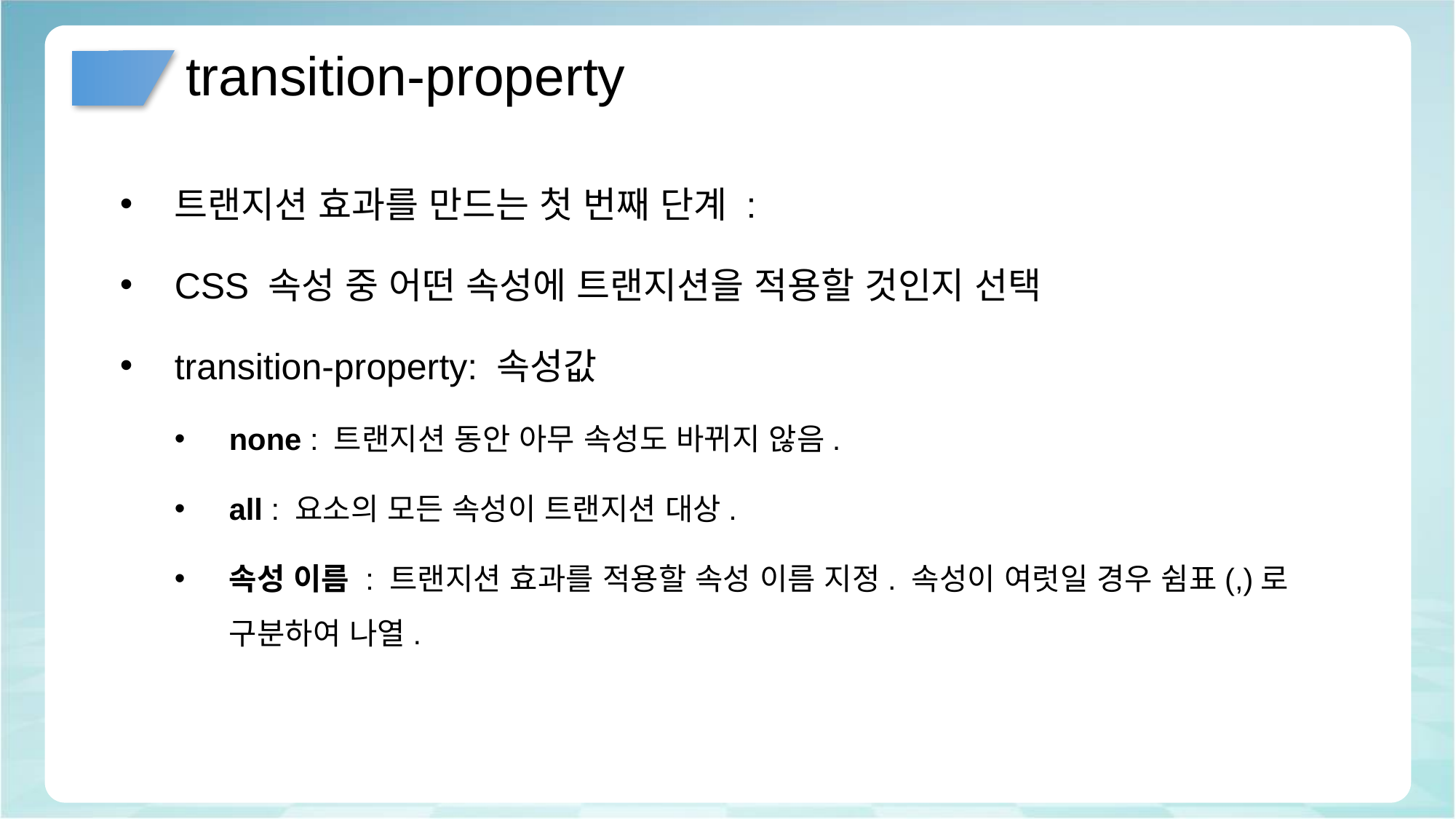

# transition-property
트랜지션 효과를 만드는 첫 번째 단계 :
CSS 속성 중 어떤 속성에 트랜지션을 적용할 것인지 선택
transition-property: 속성값
none : 트랜지션 동안 아무 속성도 바뀌지 않음.
all : 요소의 모든 속성이 트랜지션 대상.
속성 이름 : 트랜지션 효과를 적용할 속성 이름 지정. 속성이 여럿일 경우 쉼표(,)로 구분하여 나열.